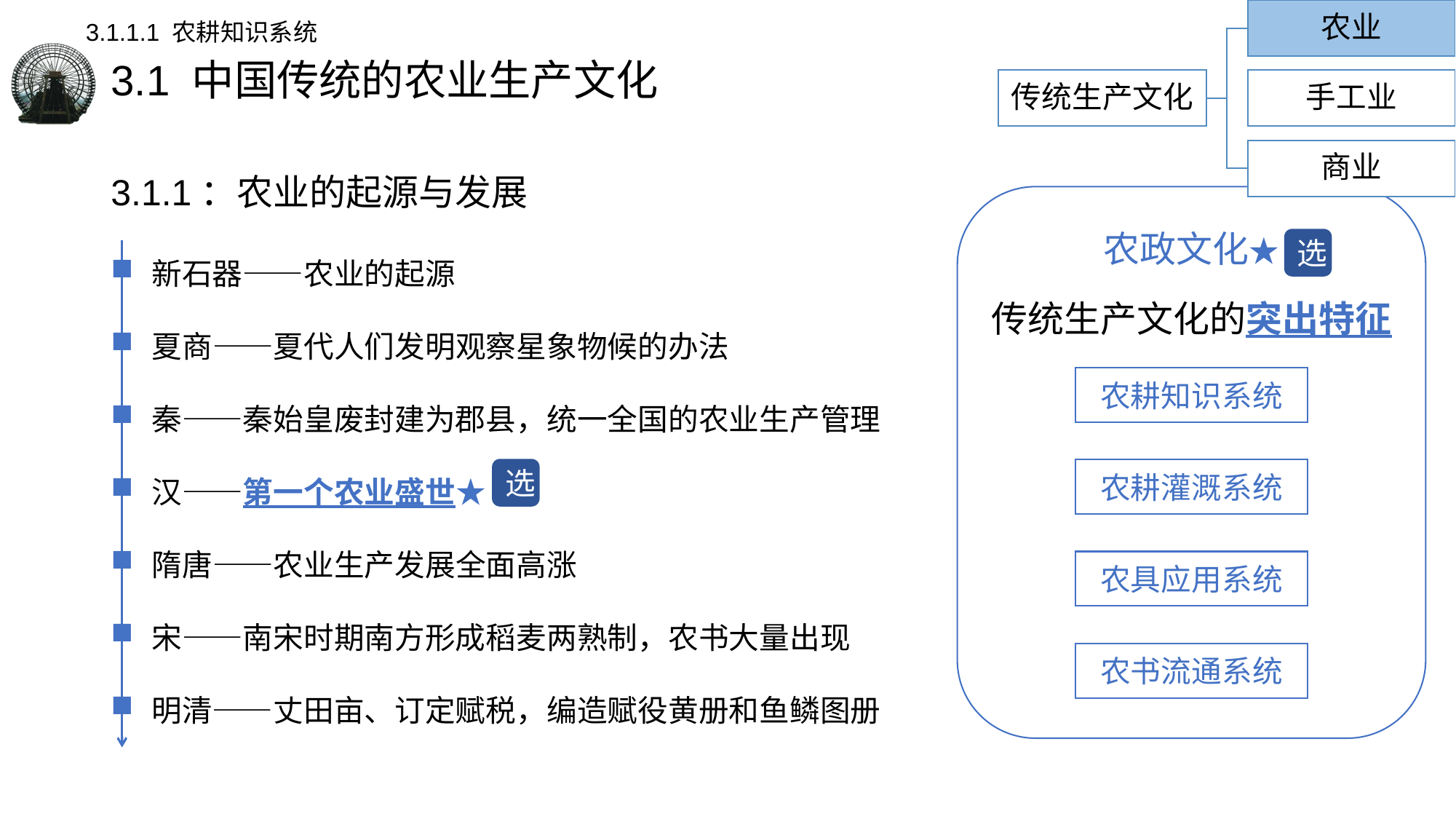

农业
3.1.1.1 农耕知识系统

# 3.1 中国传统的农业生产文化
传统生产文化
手工业

商业
3.1.1：农业的起源与发展

新石器——农业的起源
夏商——夏代人们发明观察星象物候的办法
秦——秦始皇废封建为郡县，统一全国的农业生产管理
汉——第一个农业盛世★
隋唐——农业生产发展全面高涨
宋——南宋时期南方形成稻麦两熟制，农书大量出现
明清——丈田亩、订定赋税，编造赋役黄册和鱼鳞图册
农政文化★
选
传统生产文化的突出特征
农耕知识系统
选
农耕灌溉系统
农具应用系统
农书流通系统
16